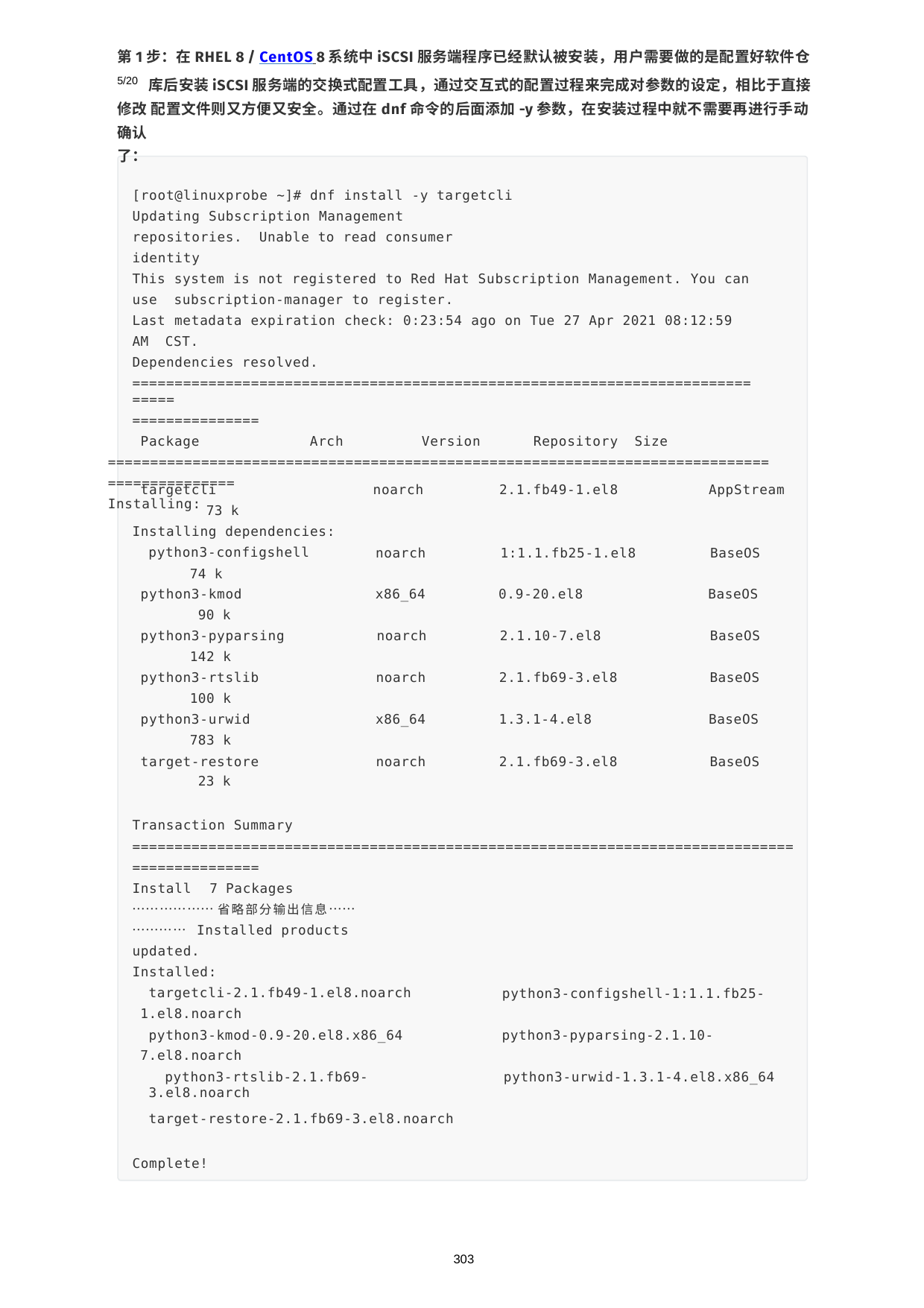

第1步：在RHEL 8 / CentOS 8系统中iSCSI服务端程序已经默认被安装，用户需要做的是配置好软件仓5/20  库后安装iSCSI服务端的交换式配置工具，通过交互式的配置过程来完成对参数的设定，相比于直接修改 配置文件则又方便又安全。通过在dnf命令的后面添加-y参数，在安装过程中就不需要再进行手动确认
了：

[root@linuxprobe ~]# dnf install -y targetcli  Updating Subscription Management repositories.  Unable to read consumer identity
This system is not registered to Red Hat Subscription Management. You can use  subscription-manager to register.
Last metadata expiration check: 0:23:54 ago on Tue 27 Apr 2021 08:12:59 AM  CST.
Dependencies resolved.
==============================================================================
===============
Package	Arch	Version	Repository  Size
==============================================================================
===============
Installing:

targetcli
73 k
Installing dependencies:  python3-configshell
74 k
noarch	2.1.fb49-1.el8	AppStream
noarch
1:1.1.fb25-1.el8
BaseOS
| python3-kmod | x86\_64 | 0.9-20.el8 | BaseOS |
| --- | --- | --- | --- |
| 90 k |  |  |  |
| python3-pyparsing | noarch | 2.1.10-7.el8 | BaseOS |
| 142 k |  |  |  |
| python3-rtslib | noarch | 2.1.fb69-3.el8 | BaseOS |
| 100 k |  |  |  |
| python3-urwid | x86\_64 | 1.3.1-4.el8 | BaseOS |
| 783 k |  |  |  |
| target-restore | noarch | 2.1.fb69-3.el8 | BaseOS |
| 23 k |  |  |  |
Transaction Summary
==============================================================================
===============
Install	7 Packages
………………省略部分输出信息………………  Installed products updated.
Installed:
targetcli-2.1.fb49-1.el8.noarch  1.el8.noarch
python3-kmod-0.9-20.el8.x86_64  7.el8.noarch
python3-rtslib-2.1.fb69-3.el8.noarch
python3-configshell-1:1.1.fb25-
python3-pyparsing-2.1.10-
python3-urwid-1.3.1-4.el8.x86_64
target-restore-2.1.fb69-3.el8.noarch

Complete!
303